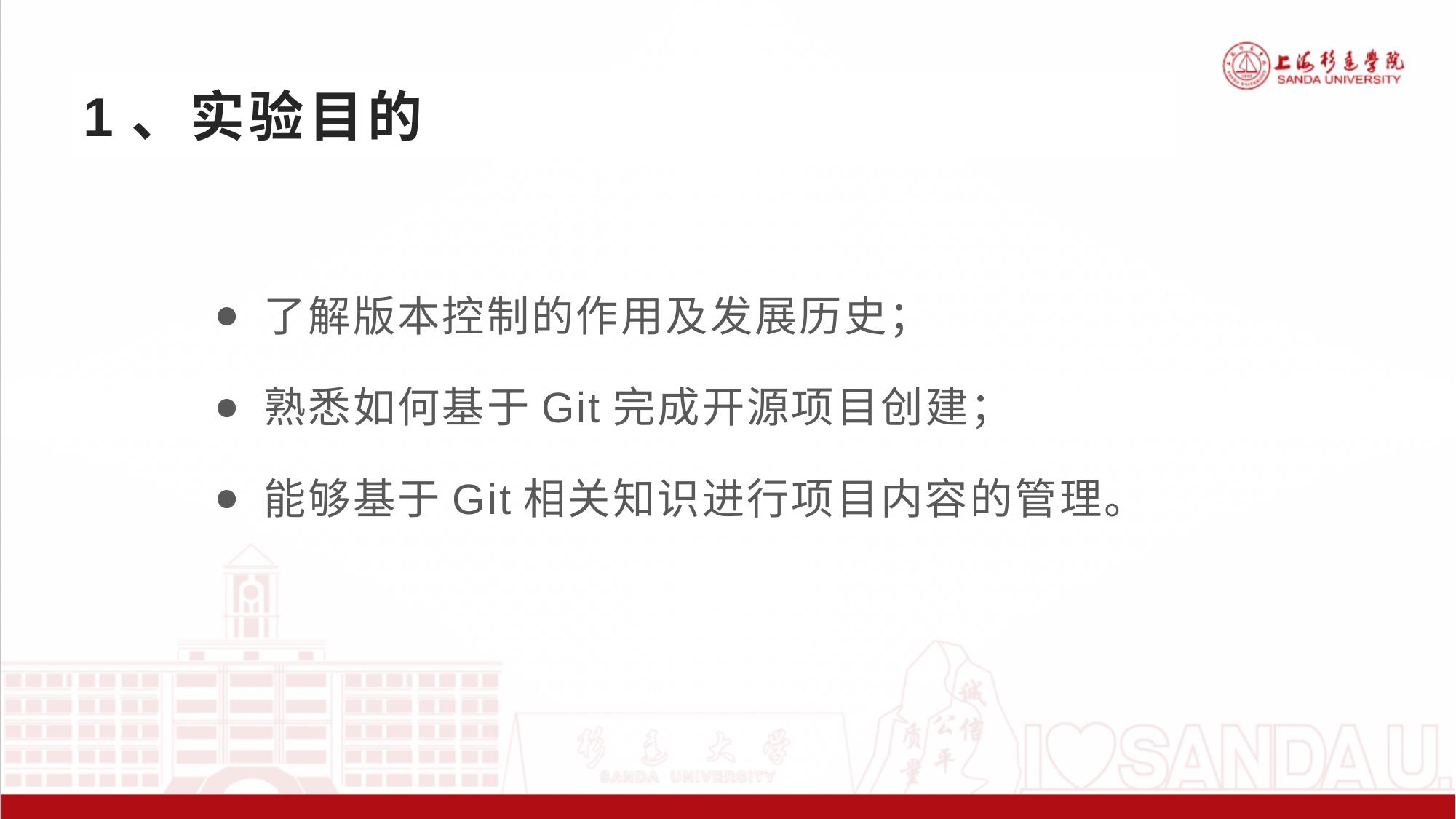

# 1、实验目的
 了解版本控制的作用及发展历史；
 熟悉如何基于Git完成开源项目创建；
 能够基于Git相关知识进行项目内容的管理。